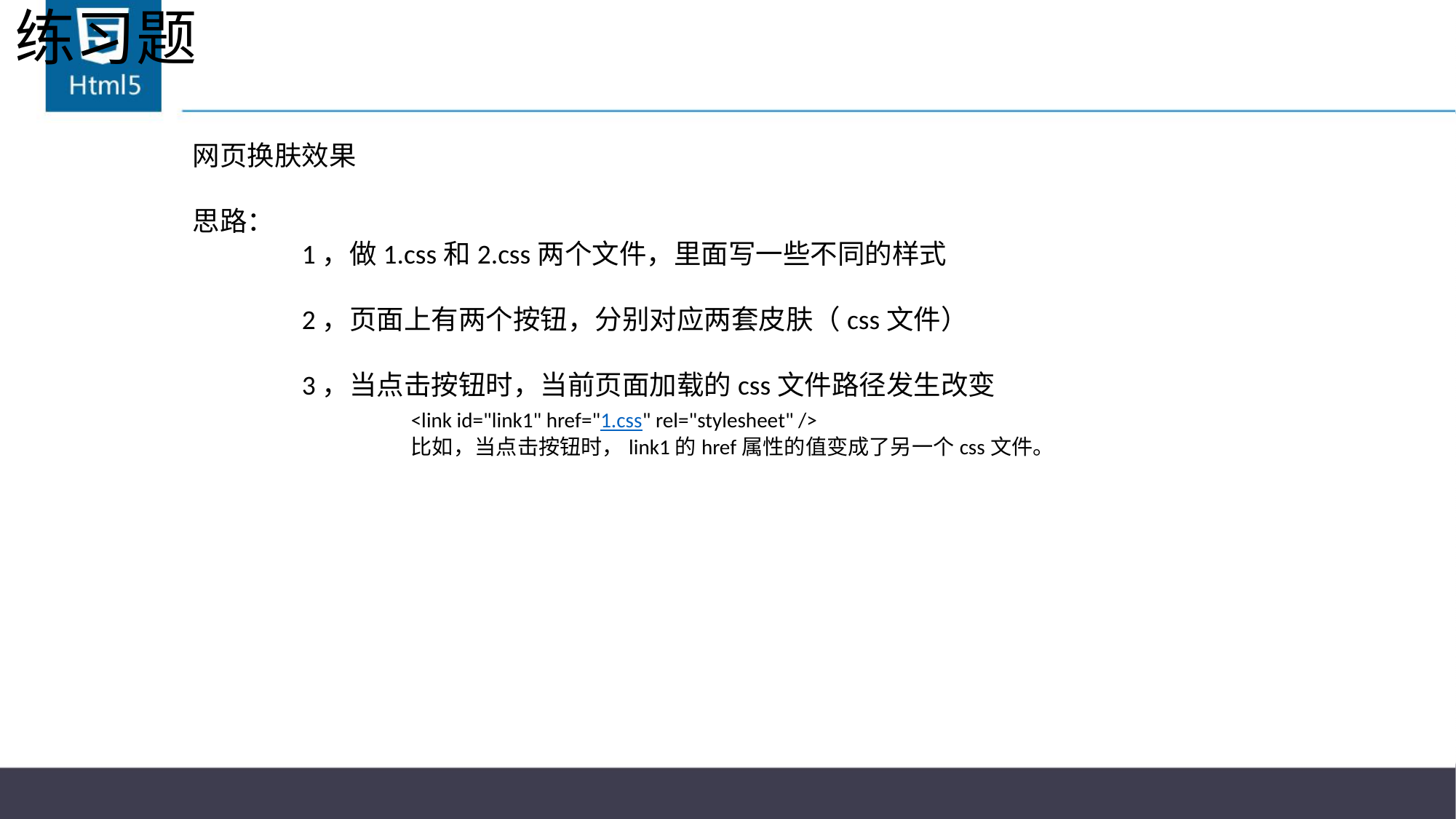

# 练习题
网页换肤效果

思路：
	1，做1.css和2.css两个文件，里面写一些不同的样式

	2，页面上有两个按钮，分别对应两套皮肤（css文件）

	3，当点击按钮时，当前页面加载的css文件路径发生改变
		<link id="link1" href="1.css" rel="stylesheet" />
		比如，当点击按钮时，link1的href属性的值变成了另一个css文件。